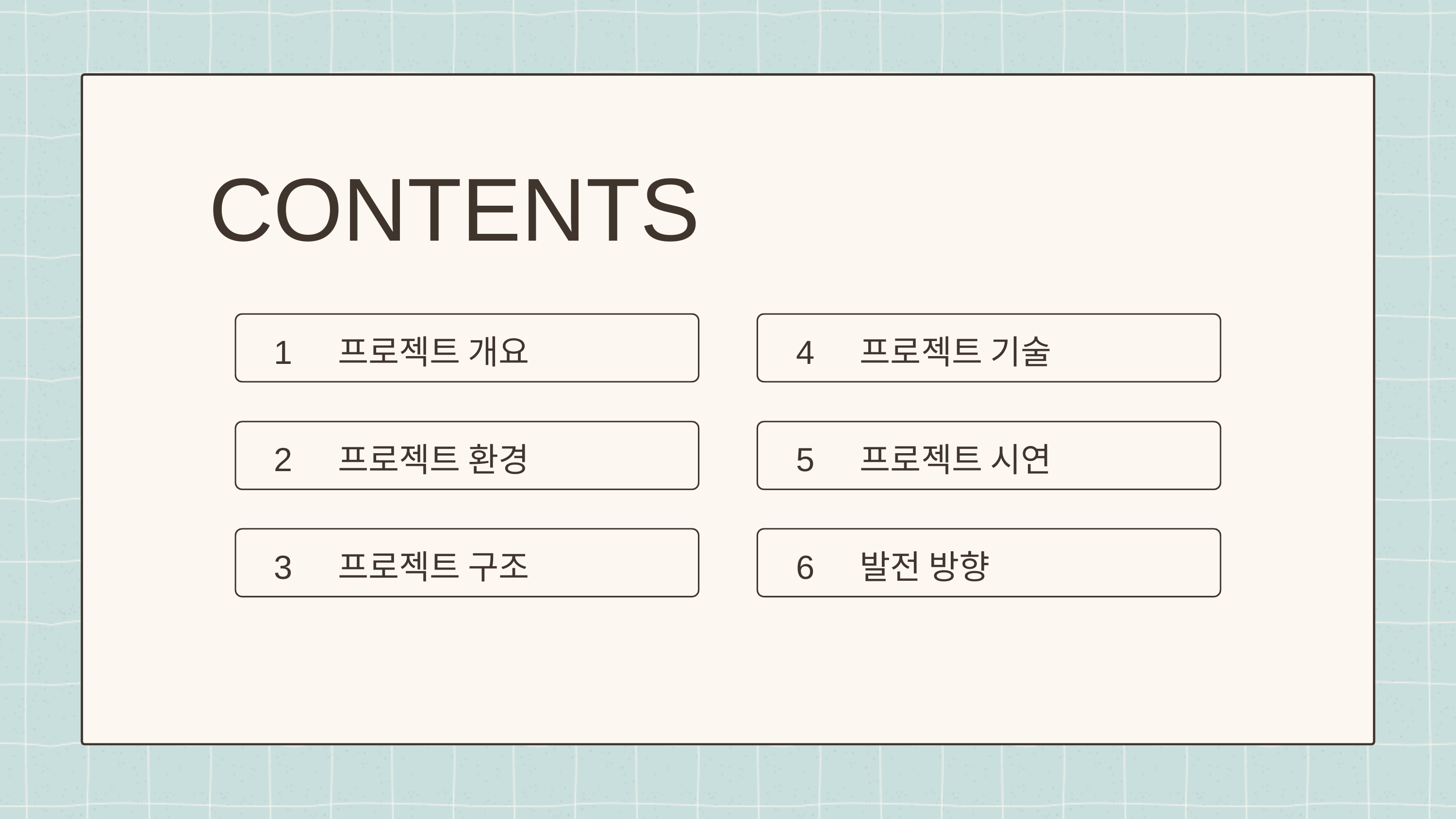

CONTENTS

1
프로젝트 개요
4
프로젝트 기술

2
5
프로젝트 환경
프로젝트 시연

프로젝트 구조
발전 방향
3
6